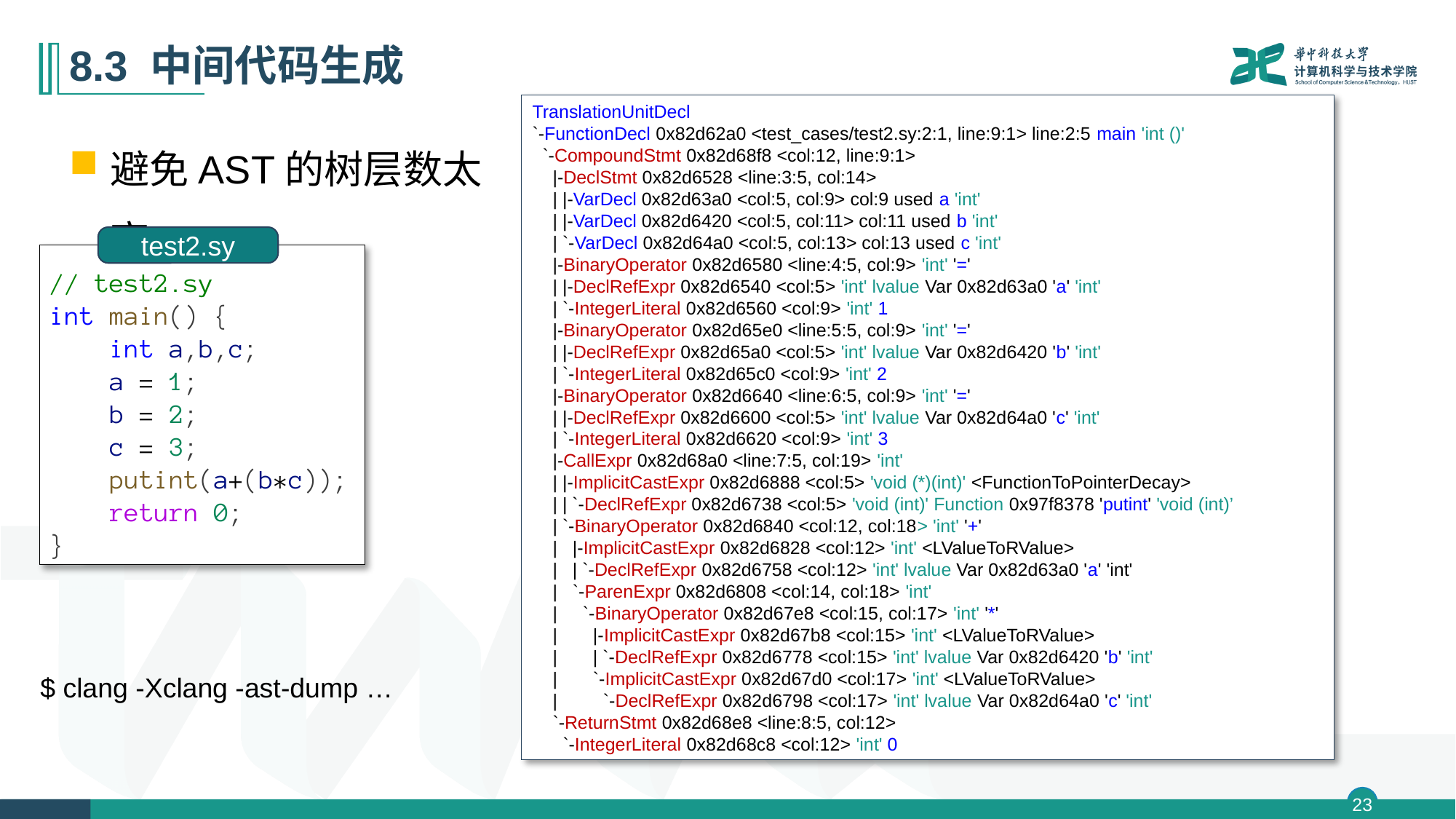

# 8.3 中间代码生成
TranslationUnitDecl
`-FunctionDecl 0x82d62a0 <test_cases/test2.sy:2:1, line:9:1> line:2:5 main 'int ()'
  `-CompoundStmt 0x82d68f8 <col:12, line:9:1>
    |-DeclStmt 0x82d6528 <line:3:5, col:14>
    | |-VarDecl 0x82d63a0 <col:5, col:9> col:9 used a 'int'
    | |-VarDecl 0x82d6420 <col:5, col:11> col:11 used b 'int'
    | `-VarDecl 0x82d64a0 <col:5, col:13> col:13 used c 'int'
    |-BinaryOperator 0x82d6580 <line:4:5, col:9> 'int' '='
    | |-DeclRefExpr 0x82d6540 <col:5> 'int' lvalue Var 0x82d63a0 'a' 'int'
    | `-IntegerLiteral 0x82d6560 <col:9> 'int' 1
    |-BinaryOperator 0x82d65e0 <line:5:5, col:9> 'int' '='
    | |-DeclRefExpr 0x82d65a0 <col:5> 'int' lvalue Var 0x82d6420 'b' 'int'
    | `-IntegerLiteral 0x82d65c0 <col:9> 'int' 2
    |-BinaryOperator 0x82d6640 <line:6:5, col:9> 'int' '='
    | |-DeclRefExpr 0x82d6600 <col:5> 'int' lvalue Var 0x82d64a0 'c' 'int'
    | `-IntegerLiteral 0x82d6620 <col:9> 'int' 3
    |-CallExpr 0x82d68a0 <line:7:5, col:19> 'int'
    | |-ImplicitCastExpr 0x82d6888 <col:5> 'void (*)(int)' <FunctionToPointerDecay>
    | | `-DeclRefExpr 0x82d6738 <col:5> 'void (int)' Function 0x97f8378 'putint' 'void (int)’
    | `-BinaryOperator 0x82d6840 <col:12, col:18> 'int' '+'
    |   |-ImplicitCastExpr 0x82d6828 <col:12> 'int' <LValueToRValue>
    |   | `-DeclRefExpr 0x82d6758 <col:12> 'int' lvalue Var 0x82d63a0 'a' 'int'
    |   `-ParenExpr 0x82d6808 <col:14, col:18> 'int'
    |     `-BinaryOperator 0x82d67e8 <col:15, col:17> 'int' '*'
    |       |-ImplicitCastExpr 0x82d67b8 <col:15> 'int' <LValueToRValue>
    |       | `-DeclRefExpr 0x82d6778 <col:15> 'int' lvalue Var 0x82d6420 'b' 'int'
    |       `-ImplicitCastExpr 0x82d67d0 <col:17> 'int' <LValueToRValue>
    |         `-DeclRefExpr 0x82d6798 <col:17> 'int' lvalue Var 0x82d64a0 'c' 'int'
    `-ReturnStmt 0x82d68e8 <line:8:5, col:12>
      `-IntegerLiteral 0x82d68c8 <col:12> 'int' 0
避免AST的树层数太高
test2.sy

// test2.sy
int main() {
    int a,b,c;
    a = 1;
    b = 2;
    c = 3;
    putint(a+(b*c));
    return 0;
}
$ clang -Xclang -ast-dump …